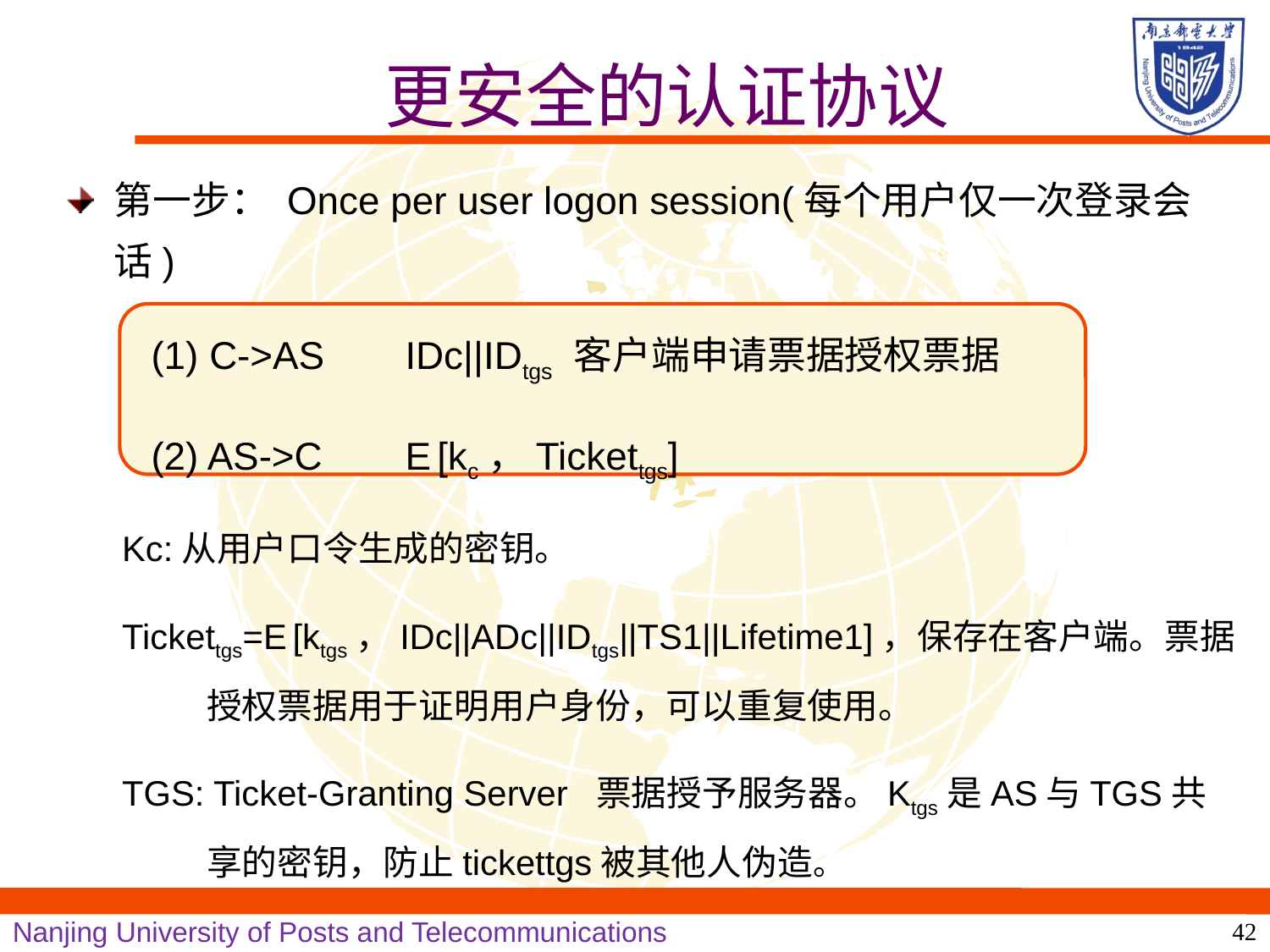

# 更安全的认证协议
第一步： Once per user logon session(每个用户仅一次登录会话)
	(1) C->AS 	IDc||IDtgs  客户端申请票据授权票据
	(2) AS->C	E [kc，Tickettgs]
Kc:从用户口令生成的密钥。
Tickettgs=E [ktgs，IDc||ADc||IDtgs||TS1||Lifetime1]，保存在客户端。票据授权票据用于证明用户身份，可以重复使用。
TGS: Ticket-Granting Server  票据授予服务器。Ktgs是AS与TGS共享的密钥，防止tickettgs被其他人伪造。

42